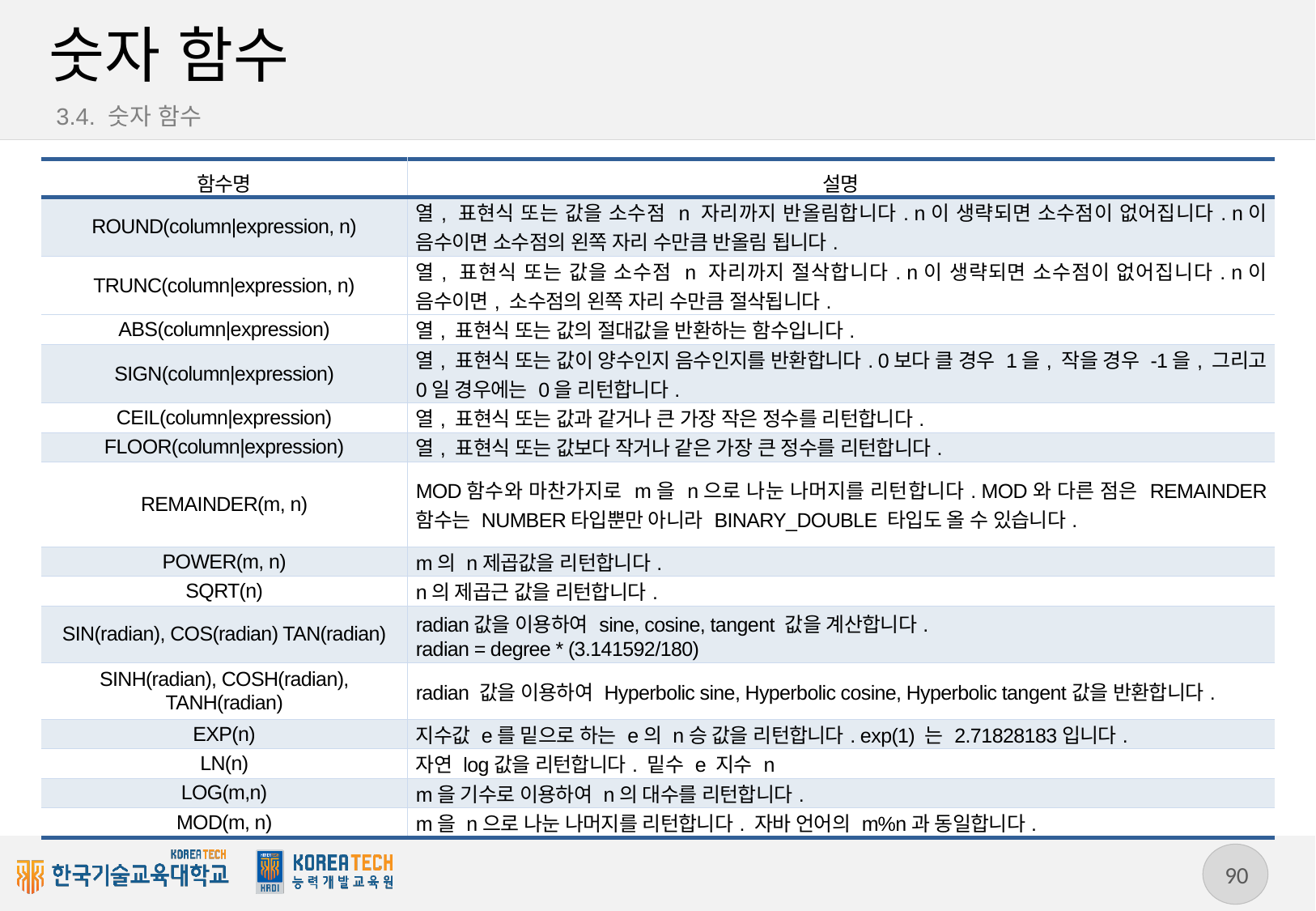

# 숫자 함수
3.4. 숫자 함수
| 함수명 | 설명 |
| --- | --- |
| ROUND(column|expression, n) | 열, 표현식 또는 값을 소수점 n 자리까지 반올림합니다. n이 생략되면 소수점이 없어집니다. n이 음수이면 소수점의 왼쪽 자리 수만큼 반올림 됩니다. |
| TRUNC(column|expression, n) | 열, 표현식 또는 값을 소수점 n 자리까지 절삭합니다. n이 생략되면 소수점이 없어집니다. n이 음수이면, 소수점의 왼쪽 자리 수만큼 절삭됩니다. |
| ABS(column|expression) | 열, 표현식 또는 값의 절대값을 반환하는 함수입니다. |
| SIGN(column|expression) | 열, 표현식 또는 값이 양수인지 음수인지를 반환합니다. 0보다 클 경우 1을, 작을 경우 -1을, 그리고 0일 경우에는 0을 리턴합니다. |
| CEIL(column|expression) | 열, 표현식 또는 값과 같거나 큰 가장 작은 정수를 리턴합니다. |
| FLOOR(column|expression) | 열, 표현식 또는 값보다 작거나 같은 가장 큰 정수를 리턴합니다. |
| REMAINDER(m, n) | MOD함수와 마찬가지로 m을 n으로 나눈 나머지를 리턴합니다. MOD와 다른 점은 REMAINDER 함수는 NUMBER타입뿐만 아니라 BINARY\_DOUBLE 타입도 올 수 있습니다. |
| POWER(m, n) | m의 n제곱값을 리턴합니다. |
| SQRT(n) | n의 제곱근 값을 리턴합니다. |
| SIN(radian), COS(radian) TAN(radian) | radian값을 이용하여 sine, cosine, tangent 값을 계산합니다. radian = degree \* (3.141592/180) |
| SINH(radian), COSH(radian), TANH(radian) | radian 값을 이용하여 Hyperbolic sine, Hyperbolic cosine, Hyperbolic tangent값을 반환합니다. |
| EXP(n) | 지수값 e를 밑으로 하는 e의 n승 값을 리턴합니다. exp(1) 는 2.71828183입니다. |
| LN(n) | 자연 log값을 리턴합니다. 밑수 e 지수 n |
| LOG(m,n) | m을 기수로 이용하여 n의 대수를 리턴합니다. |
| MOD(m, n) | m을 n으로 나눈 나머지를 리턴합니다. 자바 언어의 m%n과 동일합니다. |